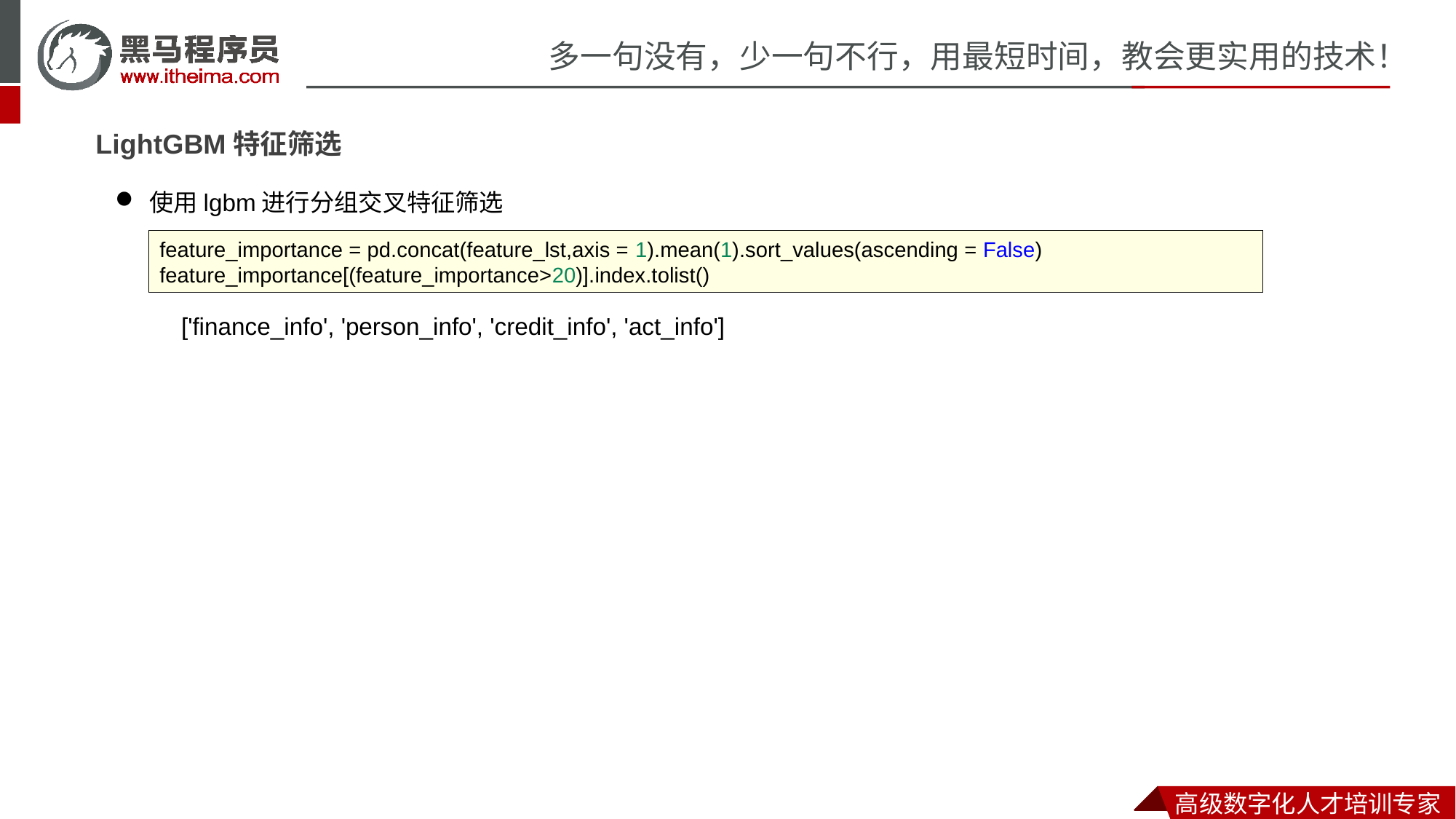

LightGBM特征筛选
使用lgbm进行分组交叉特征筛选
feature_importance = pd.concat(feature_lst,axis = 1).mean(1).sort_values(ascending = False)
feature_importance[(feature_importance>20)].index.tolist()
['finance_info', 'person_info', 'credit_info', 'act_info']